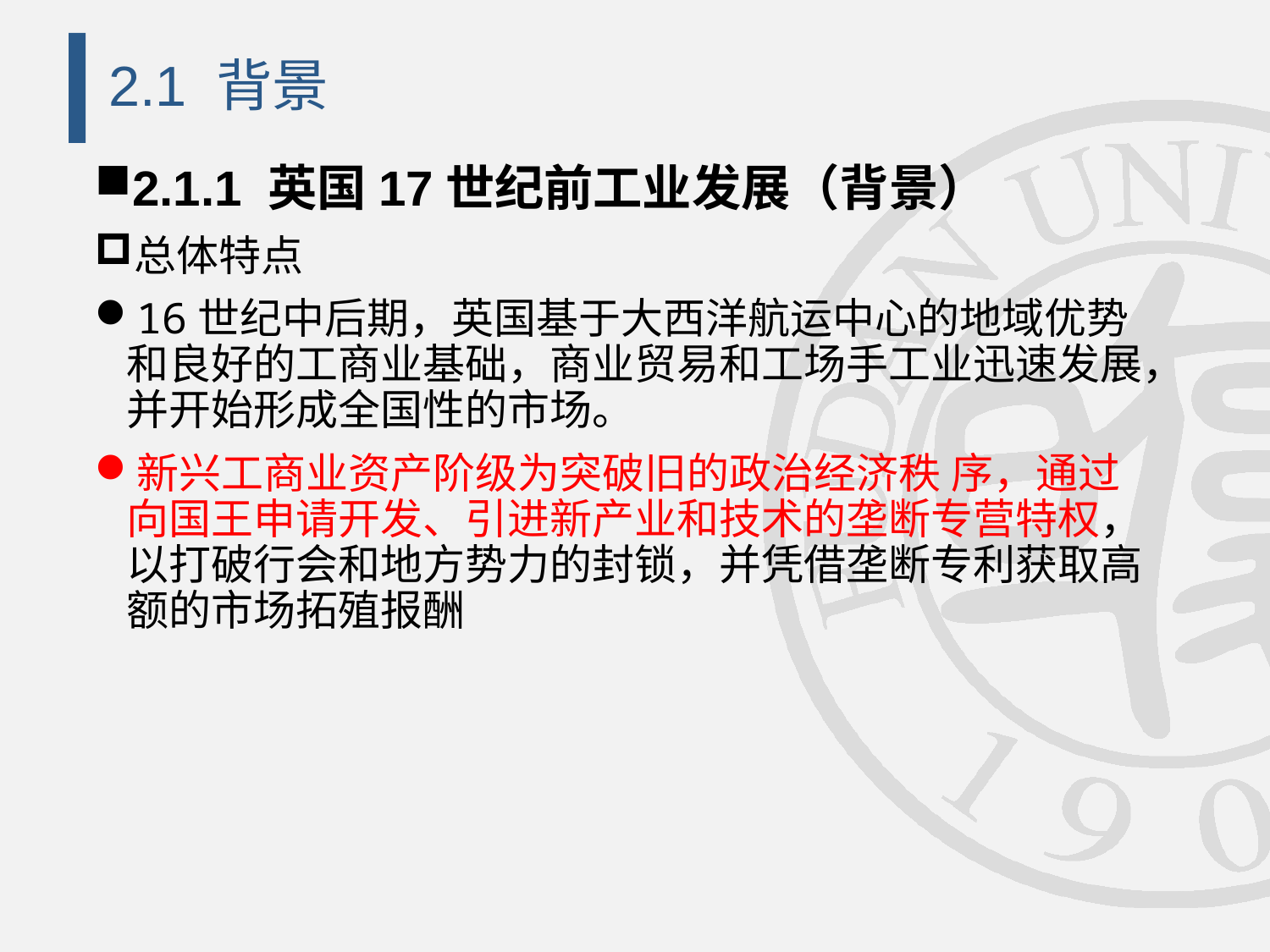

# 2.1 背景
2.1.1 英国17世纪前工业发展（背景）
总体特点
16世纪中后期，英国基于大西洋航运中心的地域优势和良好的工商业基础，商业贸易和工场手工业迅速发展，并开始形成全国性的市场。
新兴工商业资产阶级为突破旧的政治经济秩 序，通过向国王申请开发、引进新产业和技术的垄断专营特权，以打破行会和地方势力的封锁，并凭借垄断专利获取高额的市场拓殖报酬